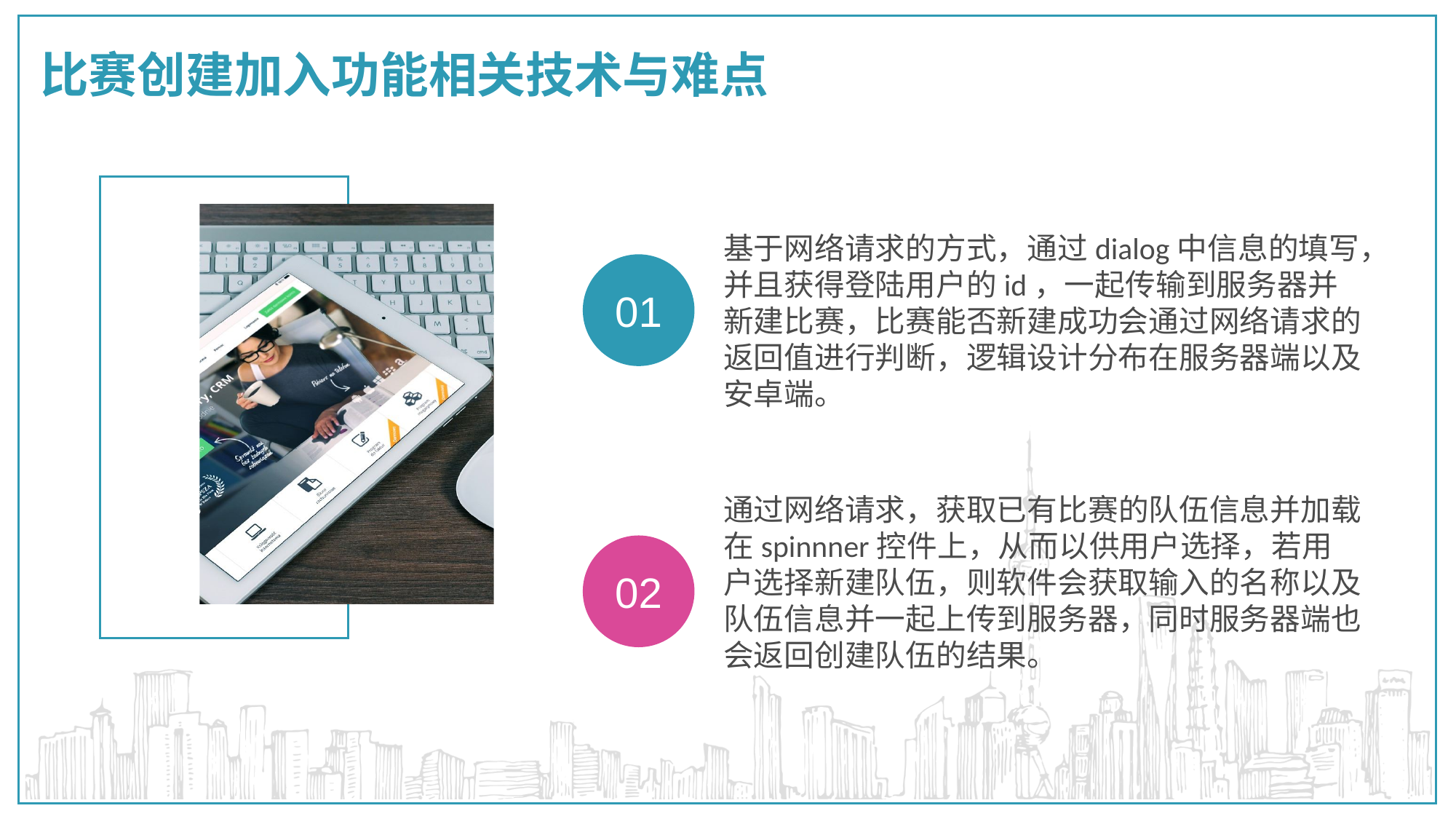

# 比赛创建加入功能相关技术与难点

基于网络请求的方式，通过dialog中信息的填写，并且获得登陆用户的id，一起传输到服务器并新建比赛，比赛能否新建成功会通过网络请求的返回值进行判断，逻辑设计分布在服务器端以及安卓端。
01
通过网络请求，获取已有比赛的队伍信息并加载在spinnner控件上，从而以供用户选择，若用户选择新建队伍，则软件会获取输入的名称以及队伍信息并一起上传到服务器，同时服务器端也会返回创建队伍的结果。
02